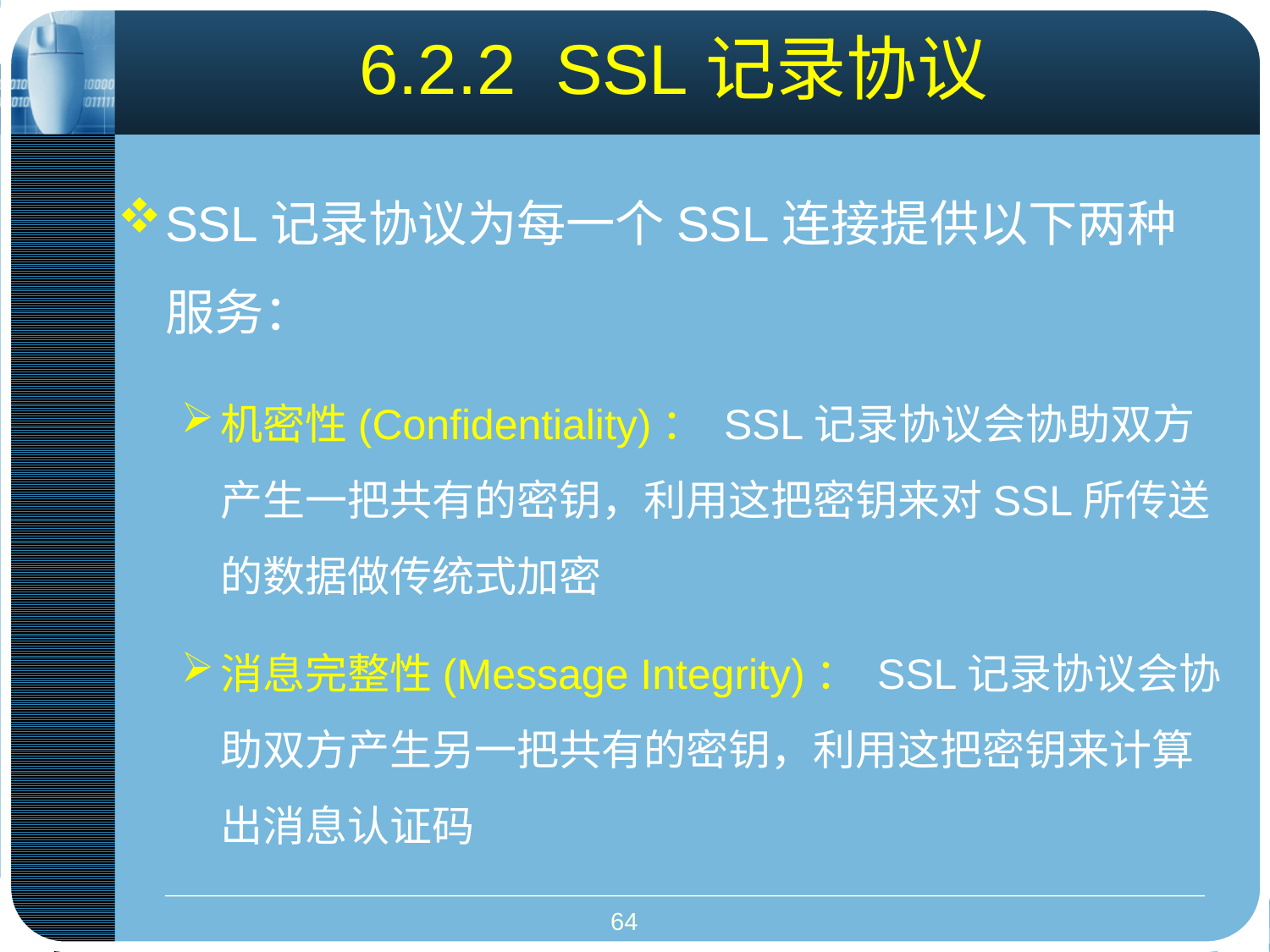

# 6.2.2  SSL记录协议
SSL记录协议为每一个SSL连接提供以下两种服务：
机密性(Confidentiality)： SSL记录协议会协助双方产生一把共有的密钥，利用这把密钥来对SSL所传送的数据做传统式加密
消息完整性(Message Integrity)： SSL记录协议会协助双方产生另一把共有的密钥，利用这把密钥来计算出消息认证码
64